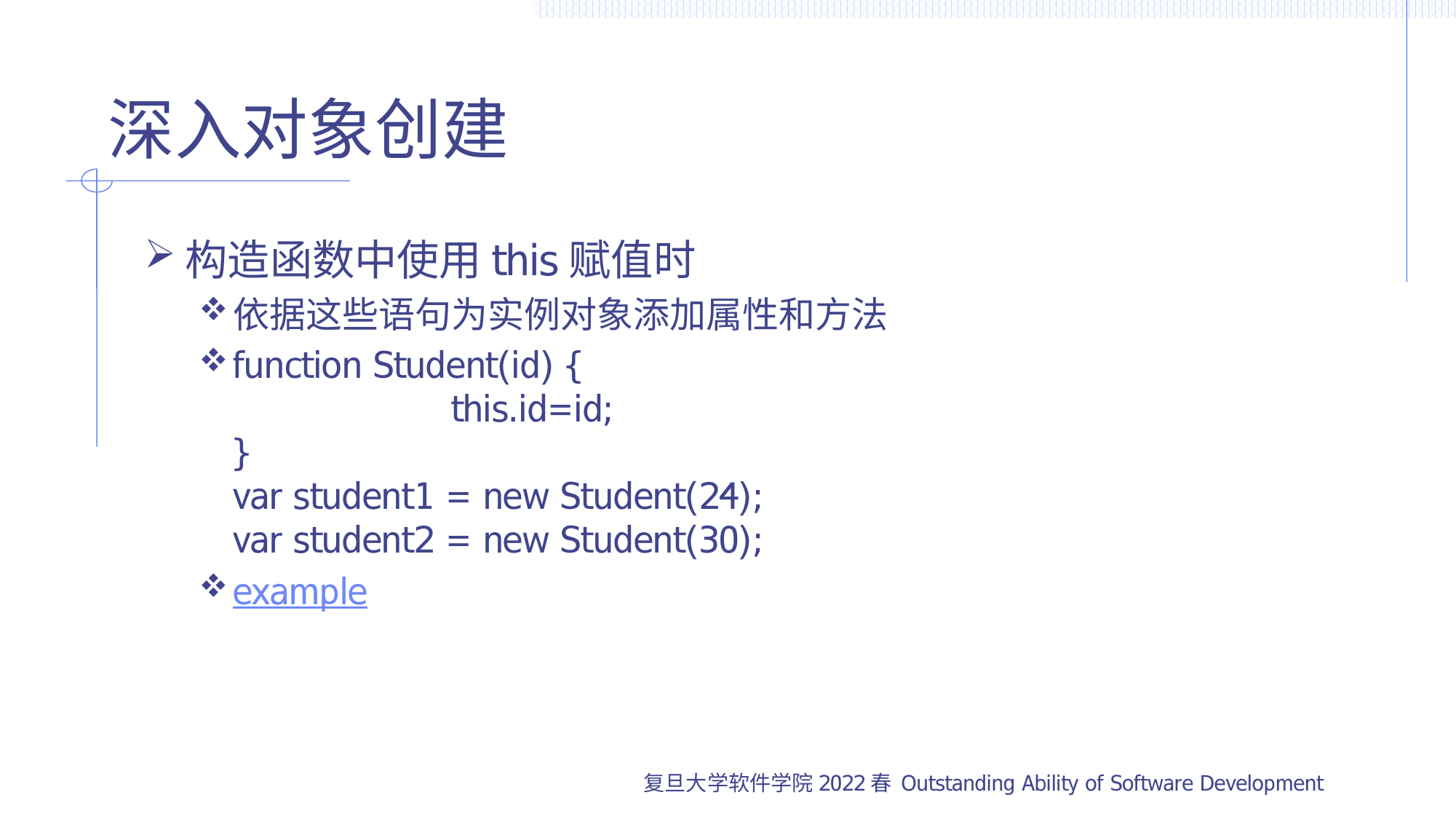

# 深入对象创建
构造函数中使用this赋值时
依据这些语句为实例对象添加属性和方法
function Student(id) {
		this.id=id;
}
var student1 = new Student(24);
var student2 = new Student(30);
example